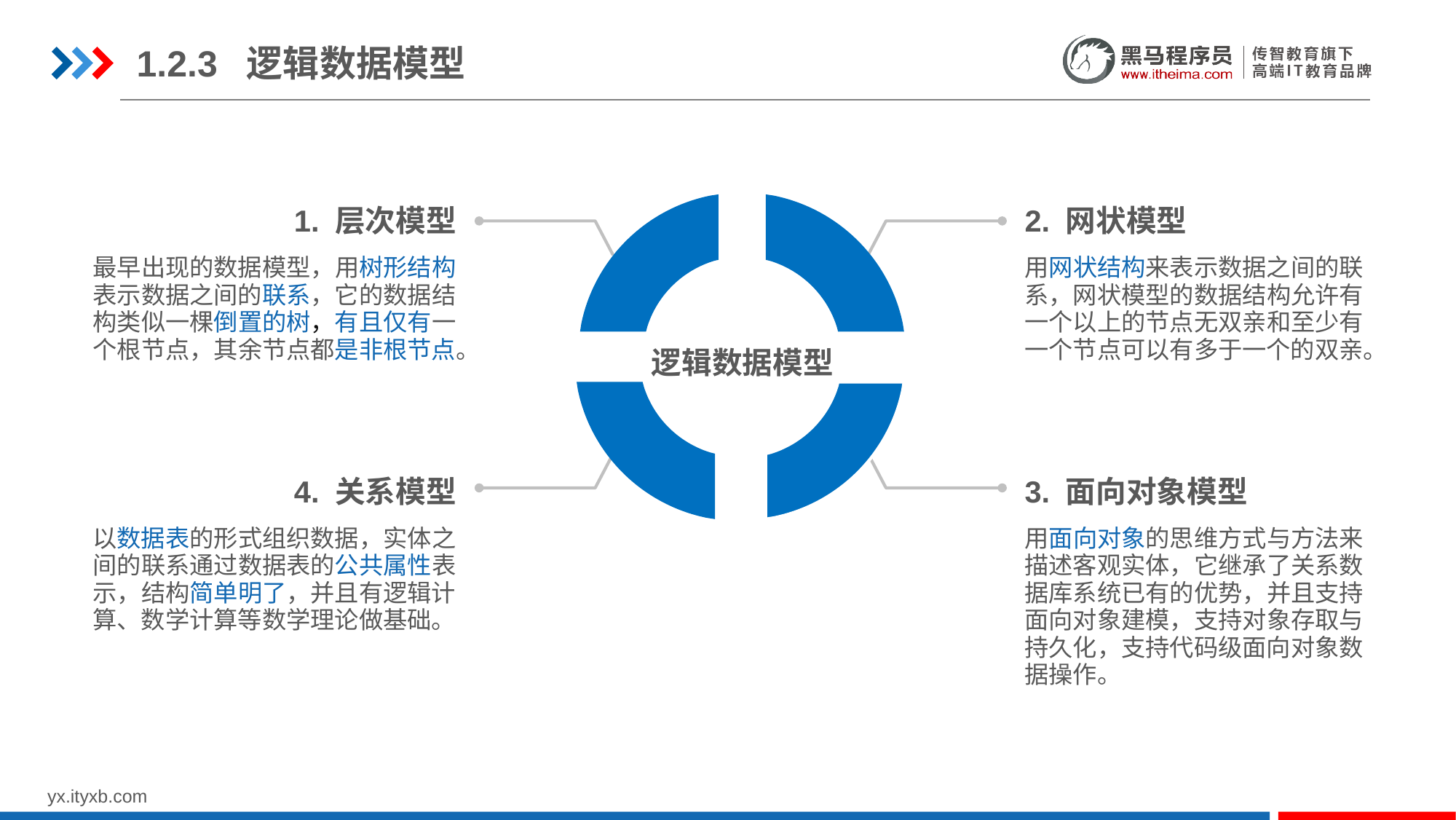

1.2.3  逻辑数据模型
2. 网状模型
1. 层次模型

最早出现的数据模型，用树形结构表示数据之间的联系，它的数据结构类似一棵倒置的树，有且仅有一个根节点，其余节点都是非根节点。
用网状结构来表示数据之间的联系，网状模型的数据结构允许有一个以上的节点无双亲和至少有一个节点可以有多于一个的双亲。

4. 关系模型
3. 面向对象模型

以数据表的形式组织数据，实体之间的联系通过数据表的公共属性表示，结构简单明了，并且有逻辑计算、数学计算等数学理论做基础。
用面向对象的思维方式与方法来描述客观实体，它继承了关系数据库系统已有的优势，并且支持面向对象建模，支持对象存取与持久化，支持代码级面向对象数据操作。
逻辑数据模型